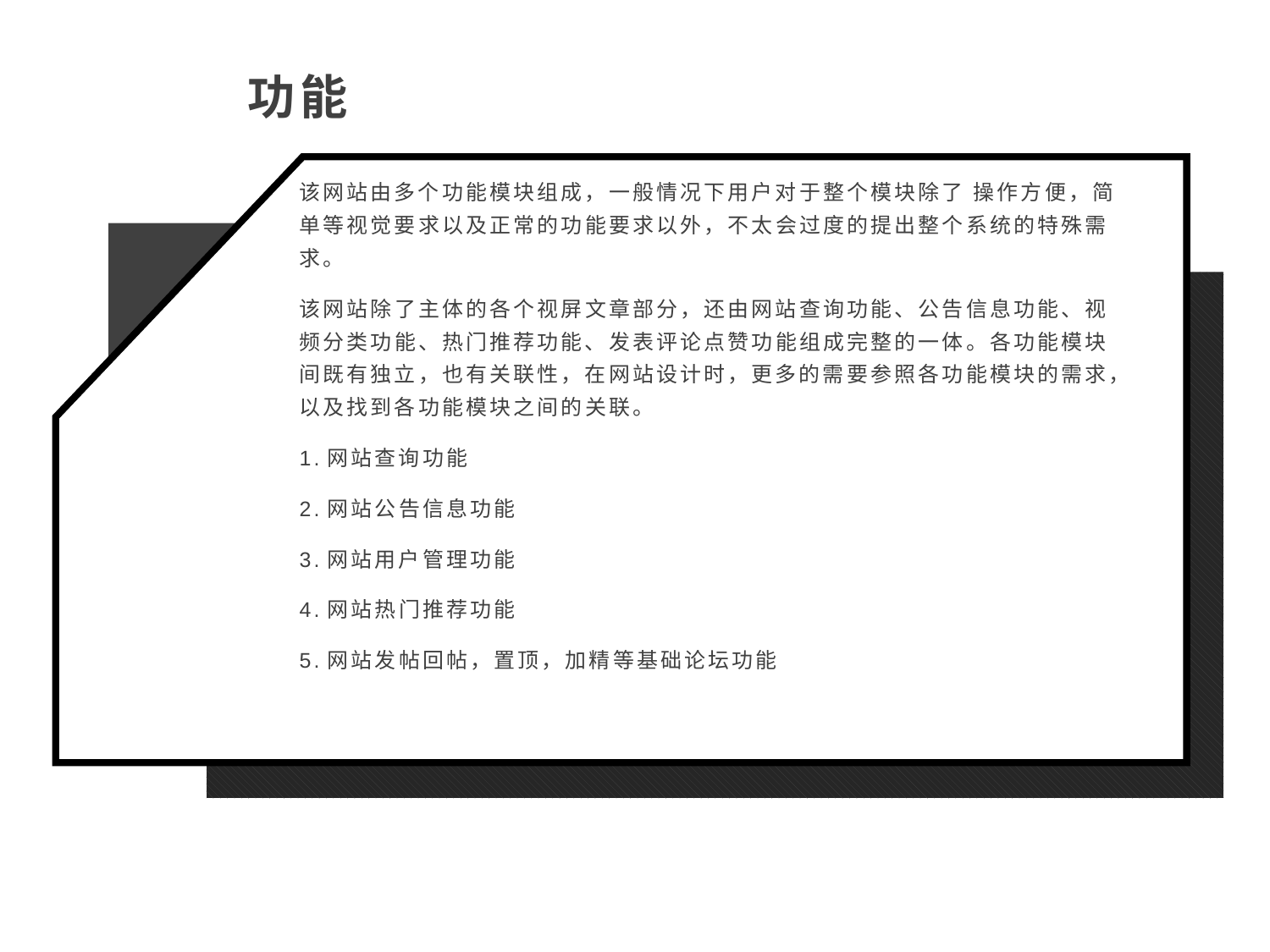

功能

该网站由多个功能模块组成，一般情况下用户对于整个模块除了 操作方便，简单等视觉要求以及正常的功能要求以外，不太会过度的提出整个系统的特殊需求。
该网站除了主体的各个视屏文章部分，还由网站查询功能、公告信息功能、视频分类功能、热门推荐功能、发表评论点赞功能组成完整的一体。各功能模块间既有独立，也有关联性，在网站设计时，更多的需要参照各功能模块的需求，以及找到各功能模块之间的关联。
1.网站查询功能
2.网站公告信息功能
3.网站用户管理功能
4.网站热门推荐功能
5.网站发帖回帖，置顶，加精等基础论坛功能